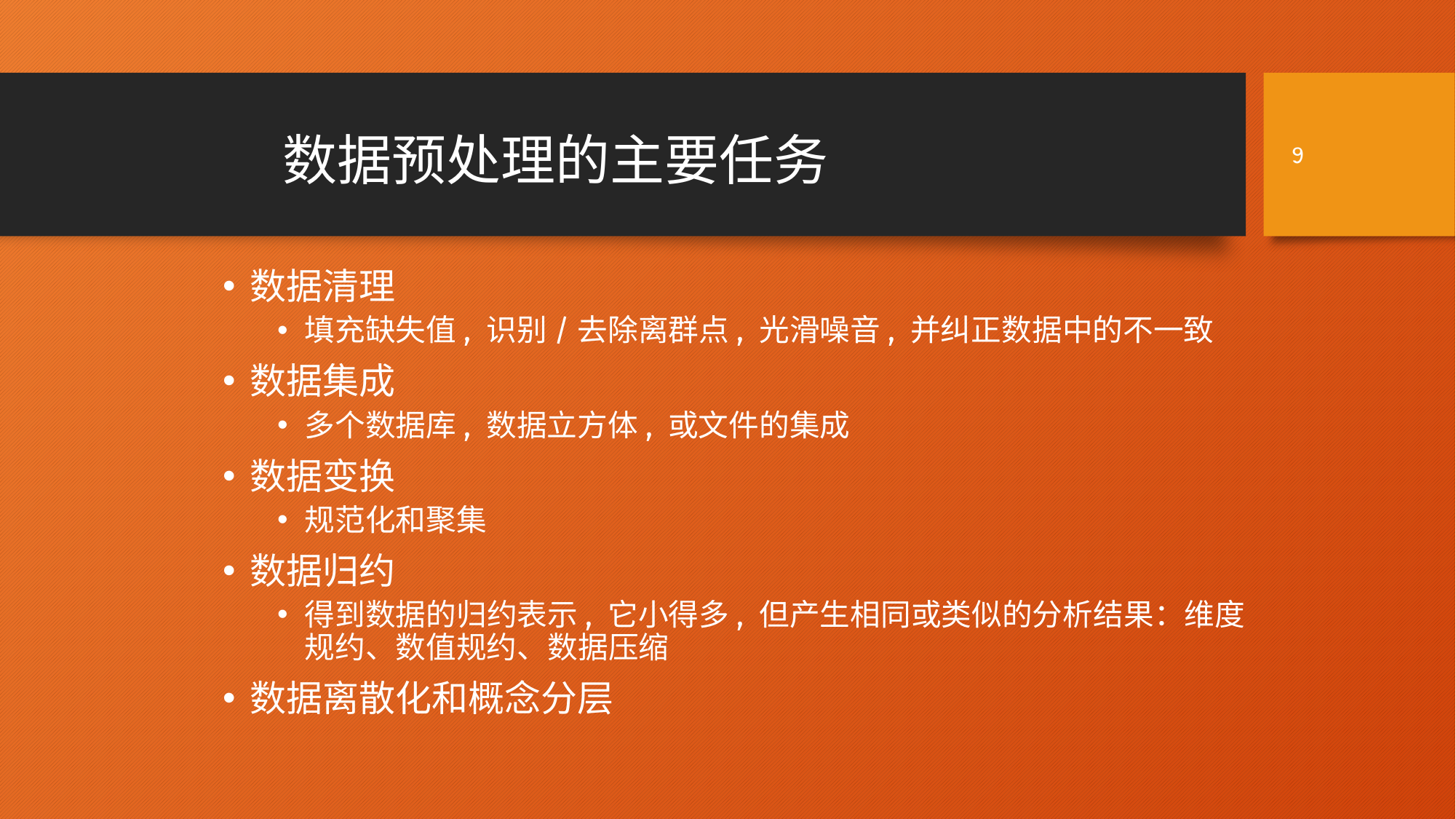

9
# 数据预处理的主要任务
数据清理
填充缺失值, 识别/去除离群点, 光滑噪音, 并纠正数据中的不一致
数据集成
多个数据库, 数据立方体, 或文件的集成
数据变换
规范化和聚集
数据归约
得到数据的归约表示, 它小得多, 但产生相同或类似的分析结果：维度规约、数值规约、数据压缩
数据离散化和概念分层